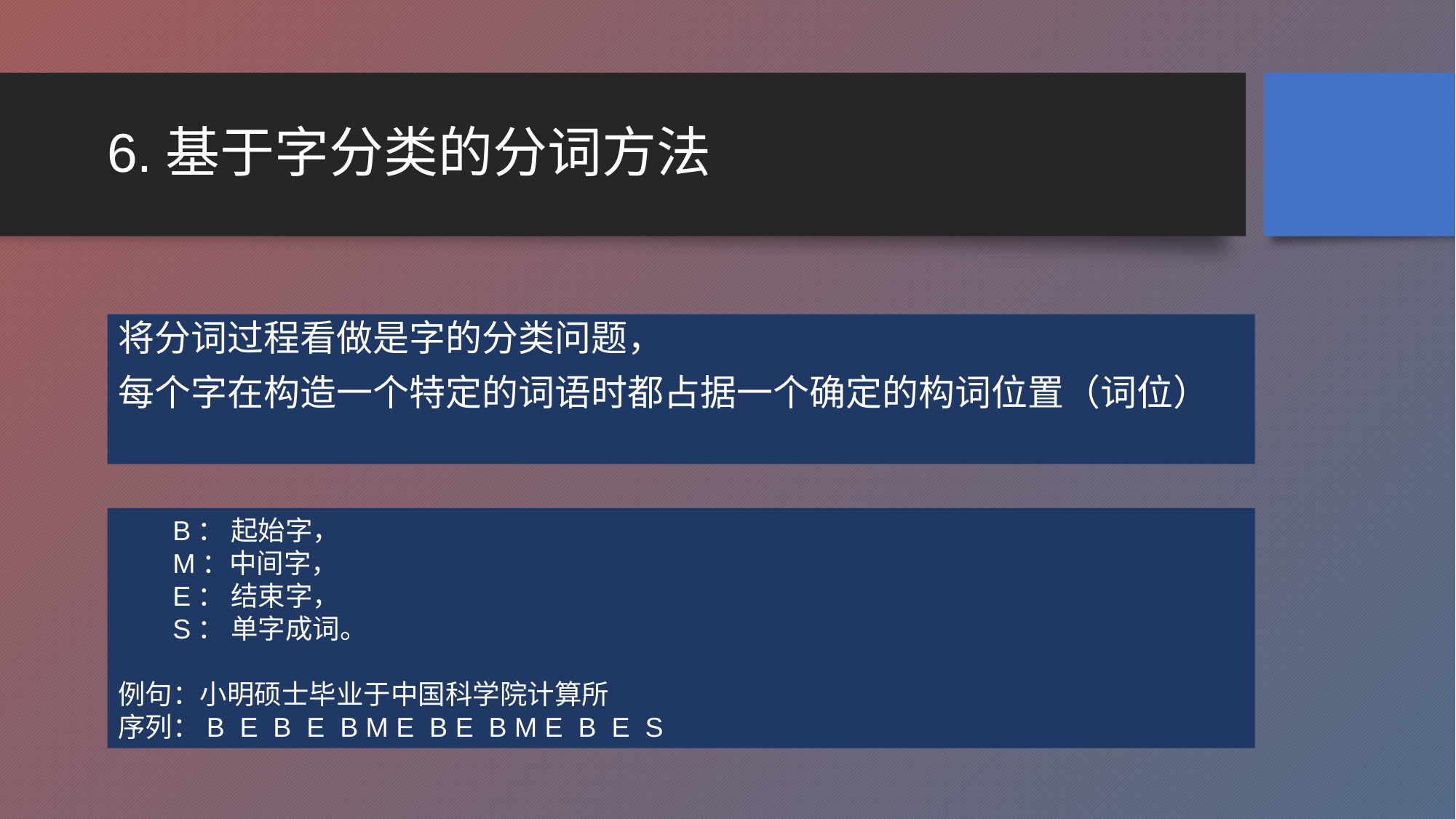

# 6.基于字分类的分词方法
将分词过程看做是字的分类问题，
每个字在构造一个特定的词语时都占据一个确定的构词位置（词位）

B： 起始字，
M：中间字，
E： 结束字，
S： 单字成词。

例句：小明硕士毕业于中国科学院计算所
序列：B  E  B  E  B M E  B E  B M E  B  E  S